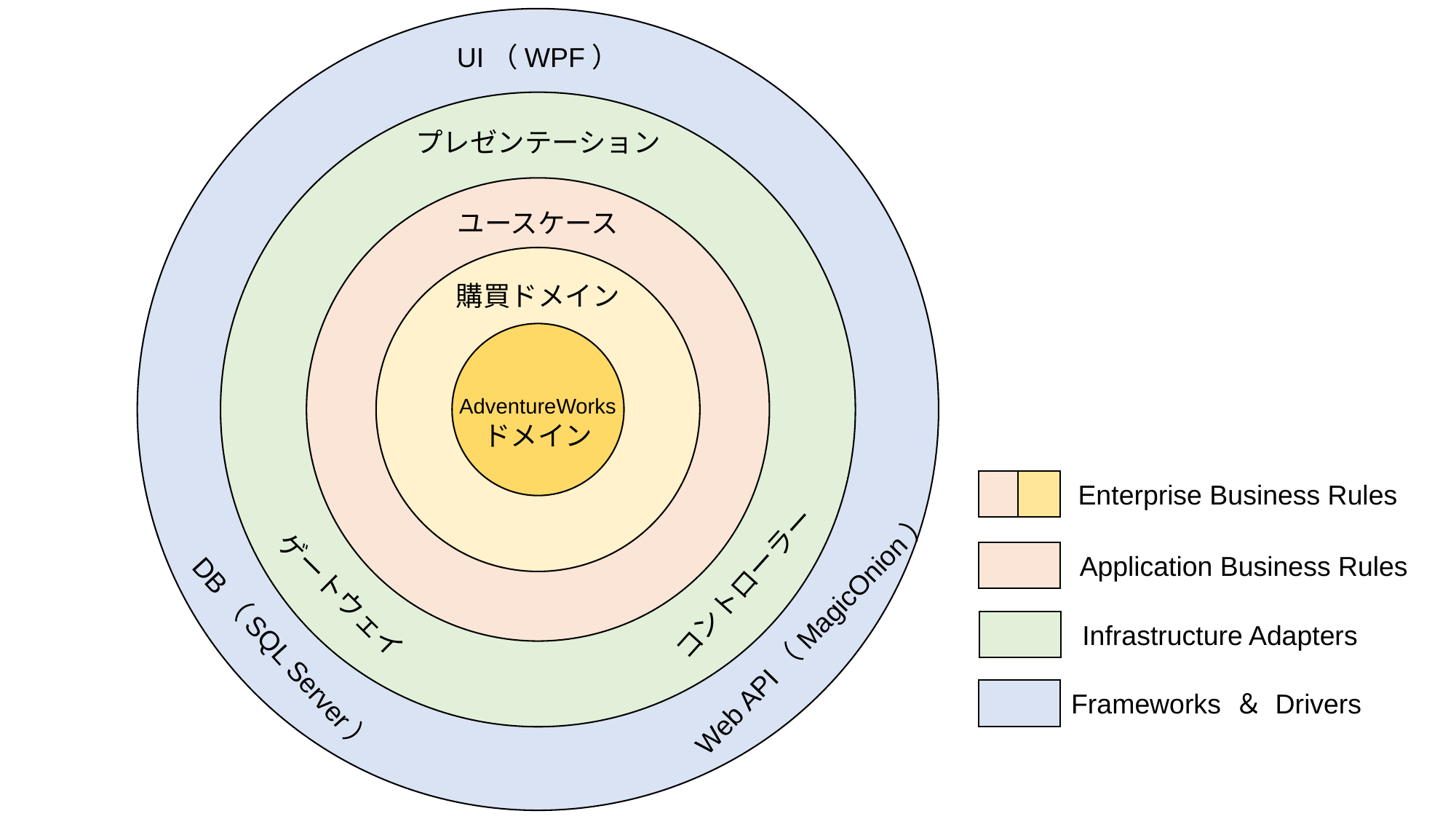

UI（WPF）

プレゼンテーション

ユースケース

購買ドメイン

AdventureWorks
ドメイン

Enterprise Business Rules

Application Business Rules
コントローラー
ゲートウェイ
Web API（MagicOnion）

Infrastructure Adapters
DB（SQL Server）

Frameworks ＆ Drivers